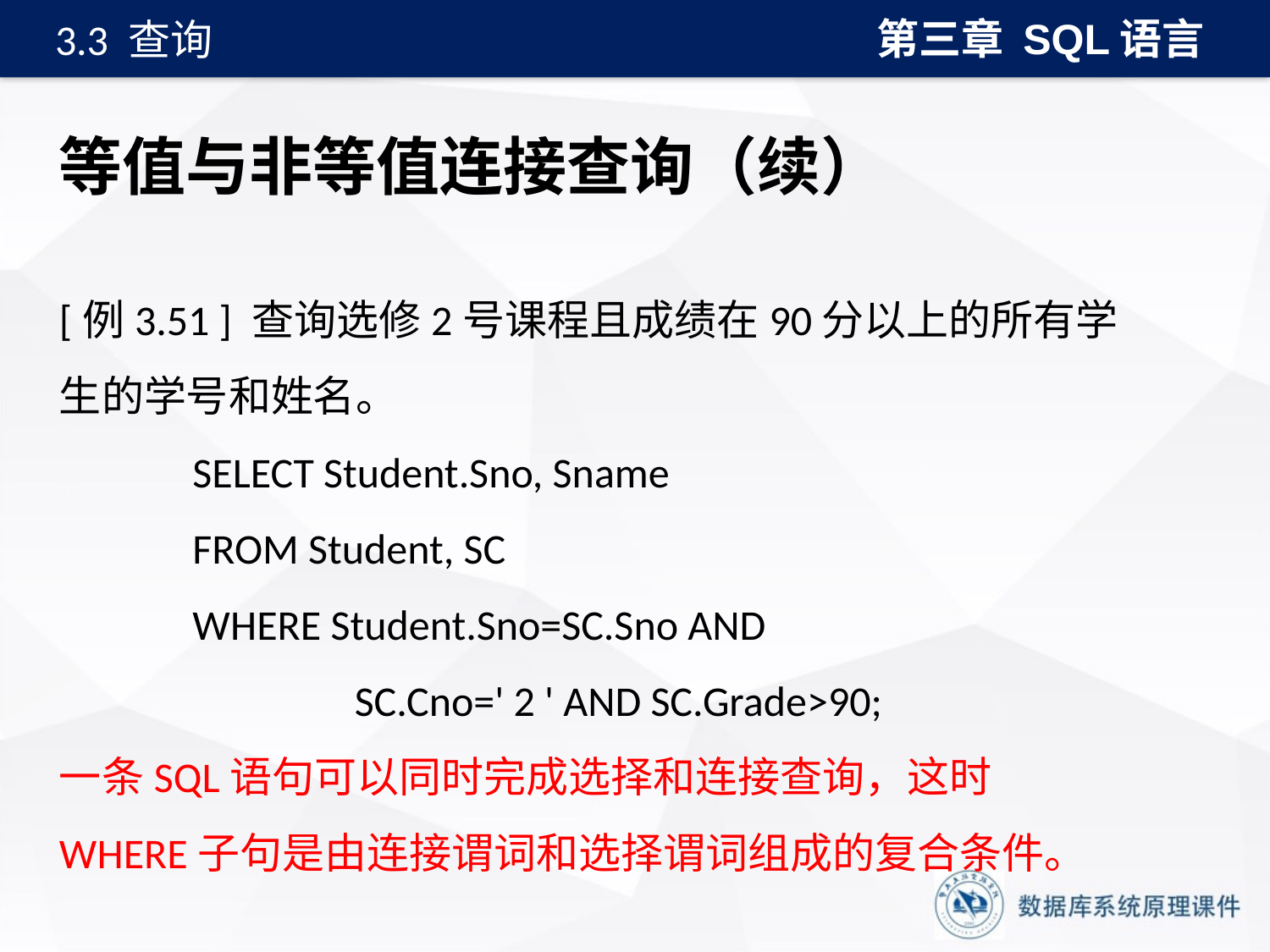

第三章 SQL语言
3.3 查询
# 等值与非等值连接查询（续）
[例3.51 ] 查询选修2号课程且成绩在90分以上的所有学生的学号和姓名。
              SELECT Student.Sno, Sname
              FROM Student, SC
              WHERE Student.Sno=SC.Sno AND
                               SC.Cno=' 2 ' AND SC.Grade>90;
一条SQL语句可以同时完成选择和连接查询，这时WHERE子句是由连接谓词和选择谓词组成的复合条件。